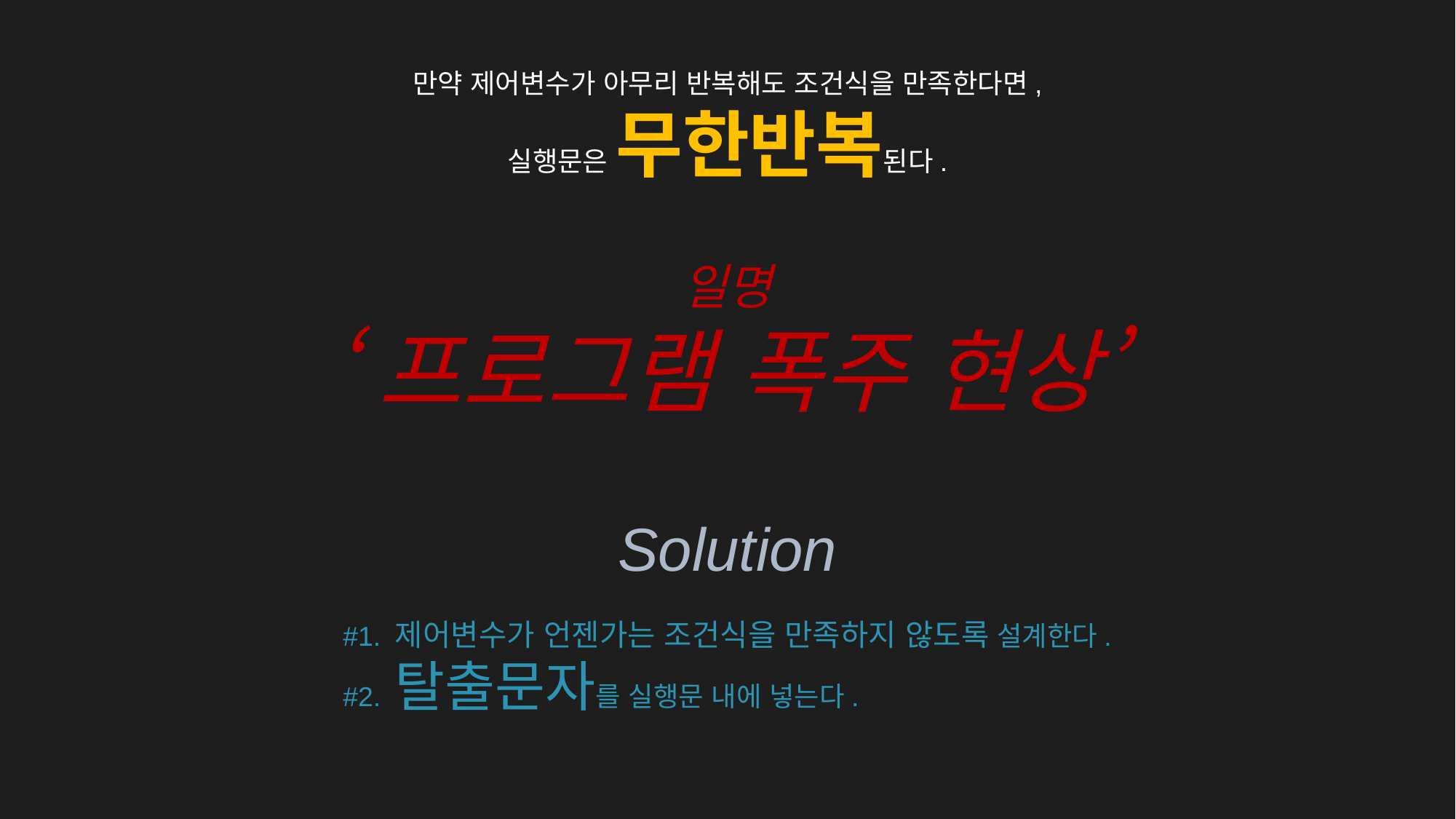

만약 제어변수가 아무리 반복해도 조건식을 만족한다면,
실행문은 무한반복된다.
일명
‘프로그램 폭주 현상’
Solution

#1. 제어변수가 언젠가는 조건식을 만족하지 않도록 설계한다.
#2. 탈출문자를 실행문 내에 넣는다.